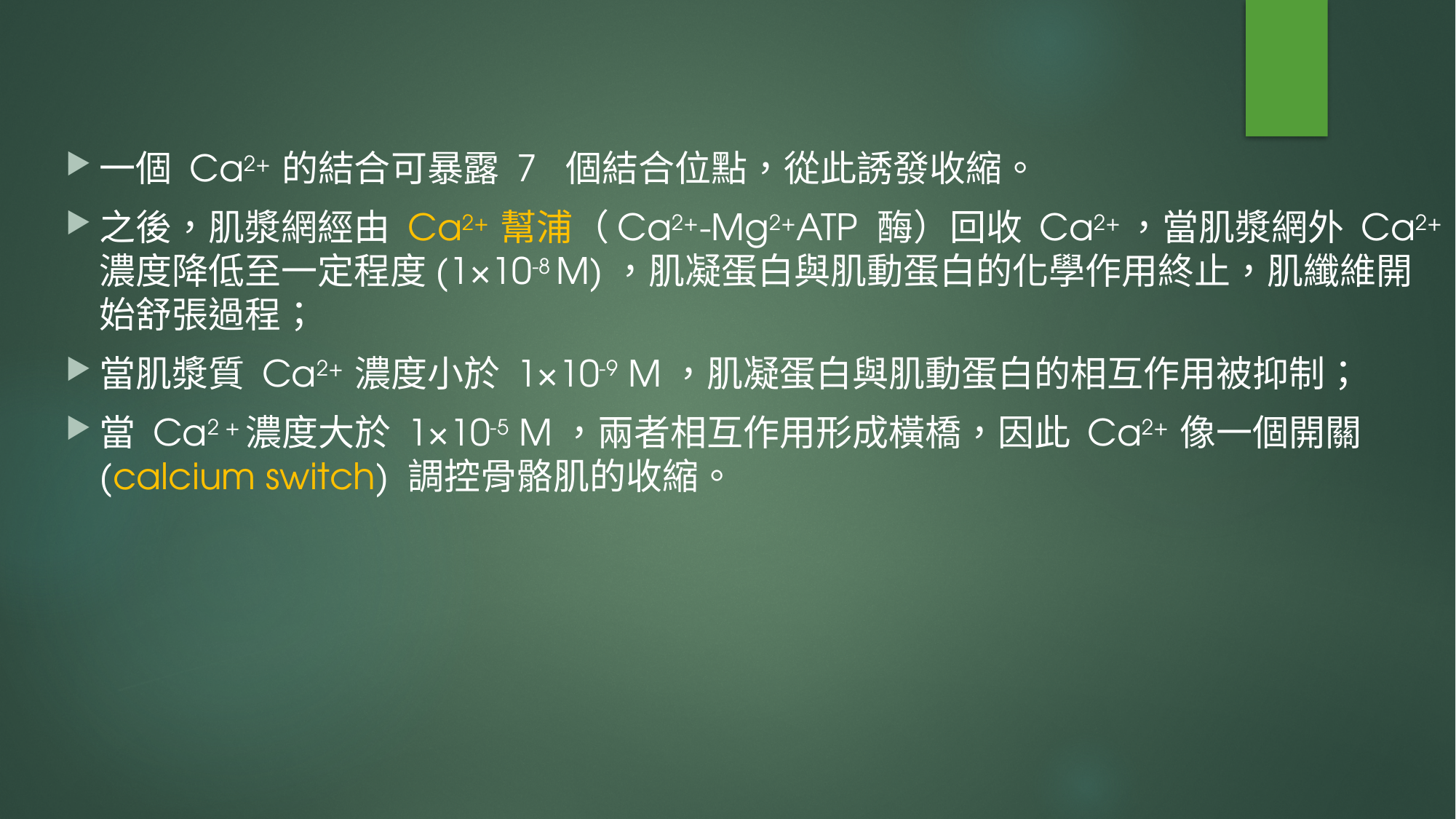

一個 Ca2+ 的結合可暴露 7  個結合位點，從此誘發收縮。
之後，肌漿網經由 Ca2+ 幫浦（Ca2+-Mg2+ATP 酶）回收 Ca2+，當肌漿網外 Ca2+ 濃度降低至一定程度(1×10-8 M)，肌凝蛋白與肌動蛋白的化學作用終止，肌纖維開始舒張過程；
當肌漿質 Ca2+ 濃度小於 1×10-9 M，肌凝蛋白與肌動蛋白的相互作用被抑制；
當 Ca2 +濃度大於 1×10-5 M，兩者相互作用形成橫橋，因此 Ca2+ 像一個開關(calcium switch) 調控骨骼肌的收縮。